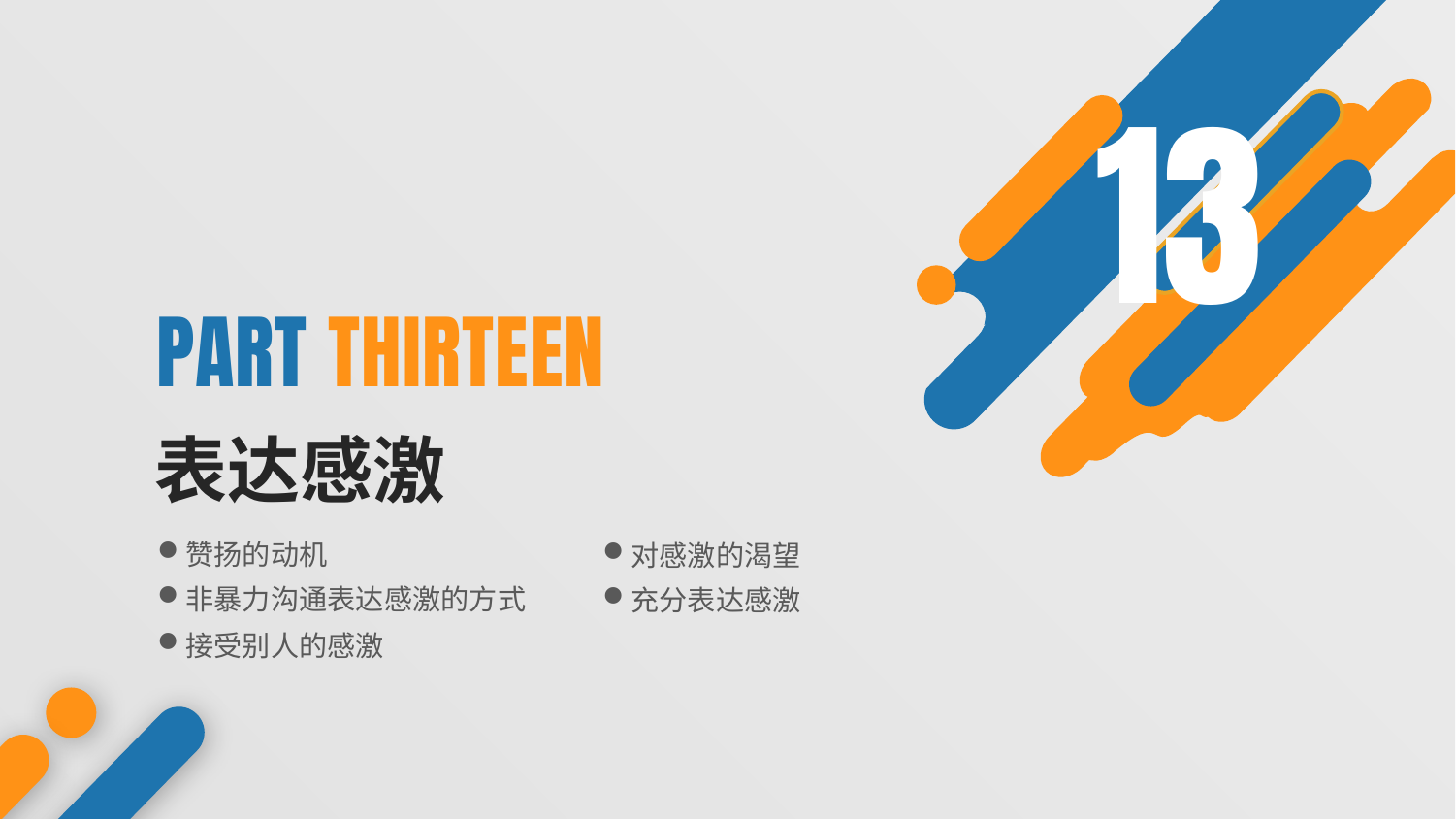

13
PART THIRTEEN
表达感激
赞扬的动机
对感激的渴望
非暴力沟通表达感激的方式
充分表达感激
接受别人的感激